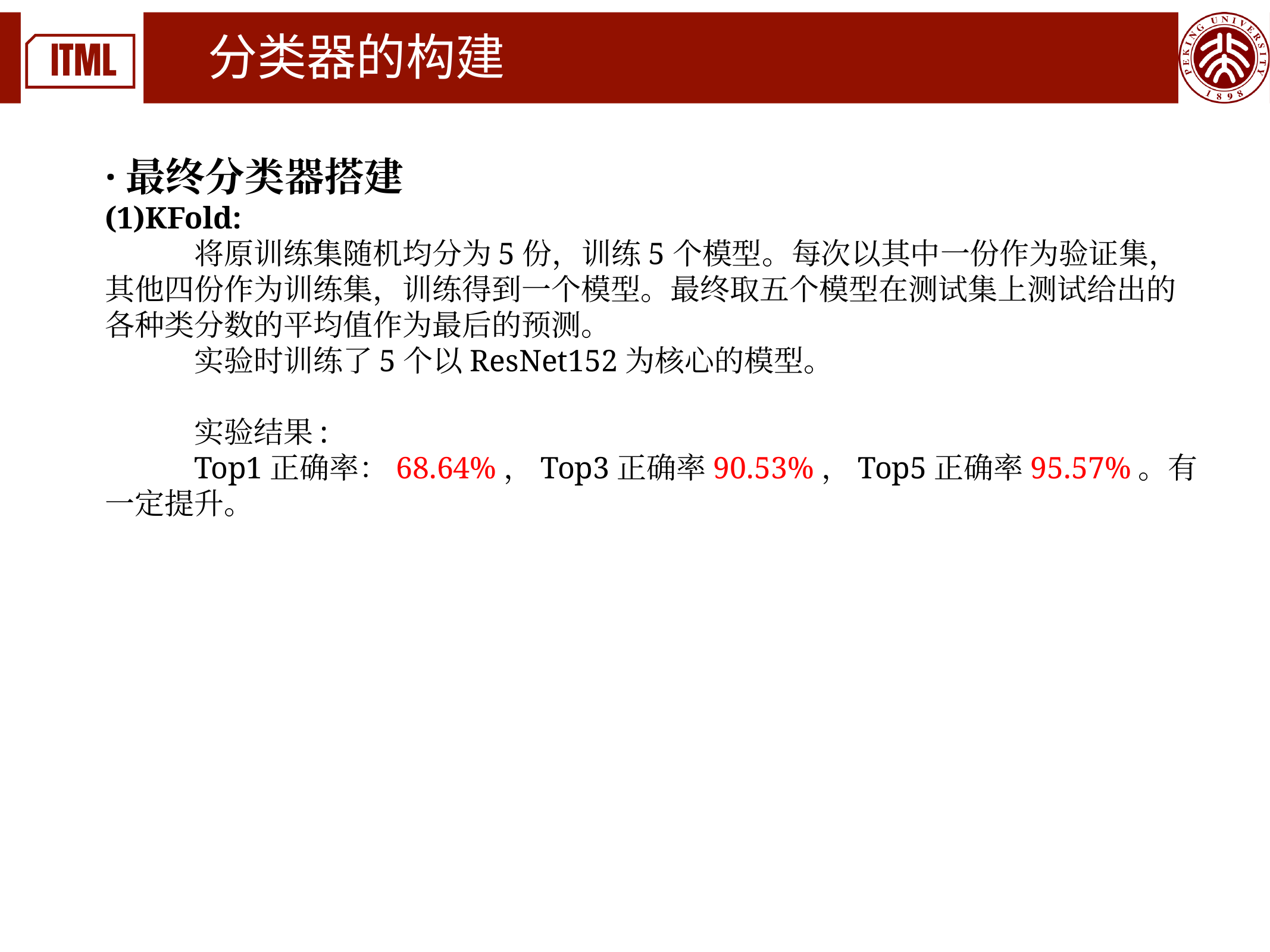

# 分类器的构建
·最终分类器搭建
(1)KFold:
	将原训练集随机均分为5份，训练5个模型。每次以其中一份作为验证集，其他四份作为训练集，训练得到一个模型。最终取五个模型在测试集上测试给出的各种类分数的平均值作为最后的预测。
	实验时训练了5个以ResNet152为核心的模型。

	实验结果:
	Top1正确率：68.64%，Top3正确率90.53%，Top5正确率95.57%。有一定提升。